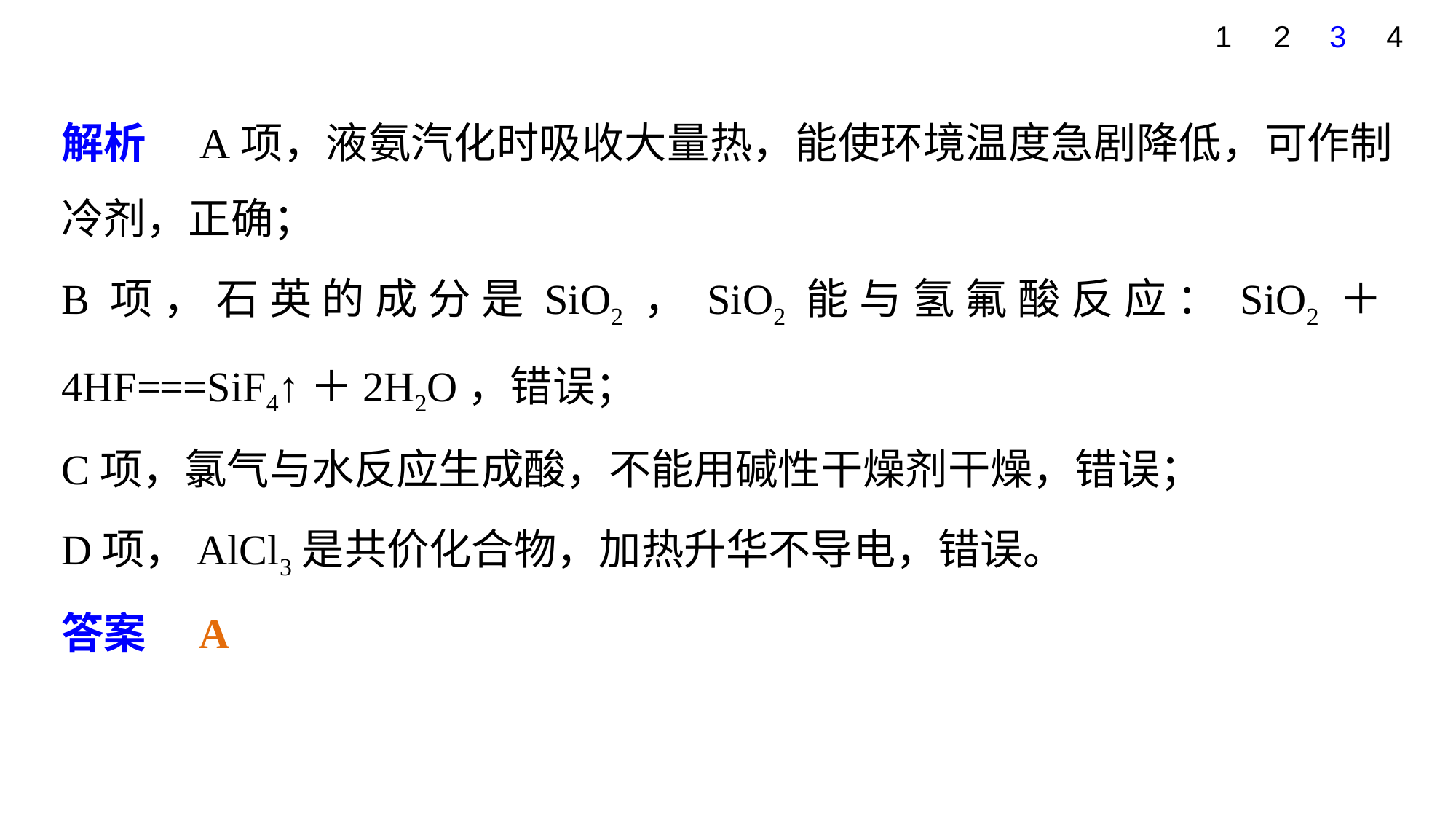

1
2
3
4
解析　A项，液氨汽化时吸收大量热，能使环境温度急剧降低，可作制冷剂，正确；
B项，石英的成分是SiO2，SiO2能与氢氟酸反应：SiO2＋4HF===SiF4↑＋2H2O，错误；
C项，氯气与水反应生成酸，不能用碱性干燥剂干燥，错误；
D项，AlCl3是共价化合物，加热升华不导电，错误。
答案　A